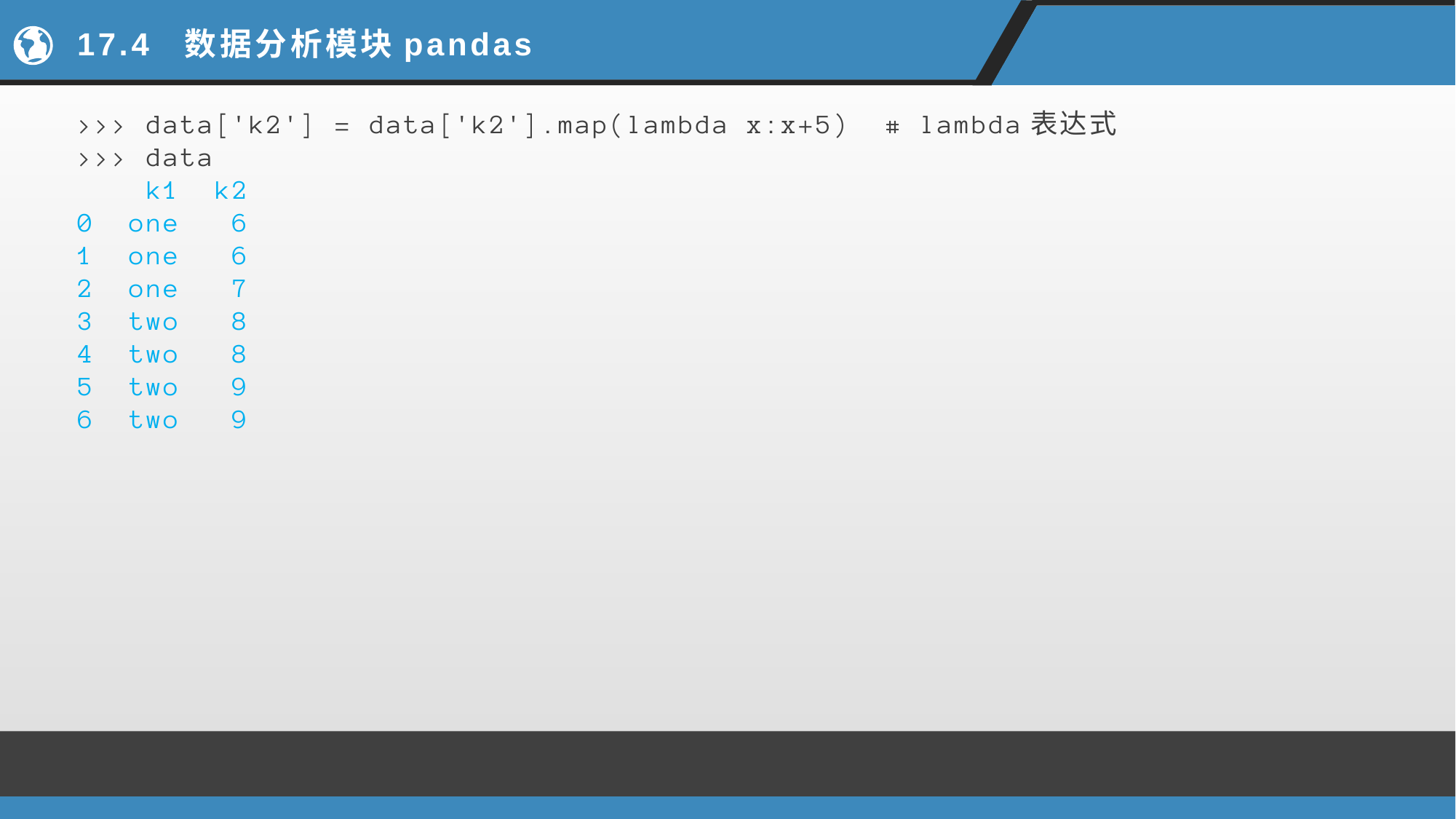

# 17.4  数据分析模块pandas

>>> data['k2'] = data['k2'].map(lambda x:x+5)  # lambda表达式
>>> data
    k1  k2
0  one   6
1  one   6
2  one   7
3  two   8
4  two   8
5  two   9
6  two   9